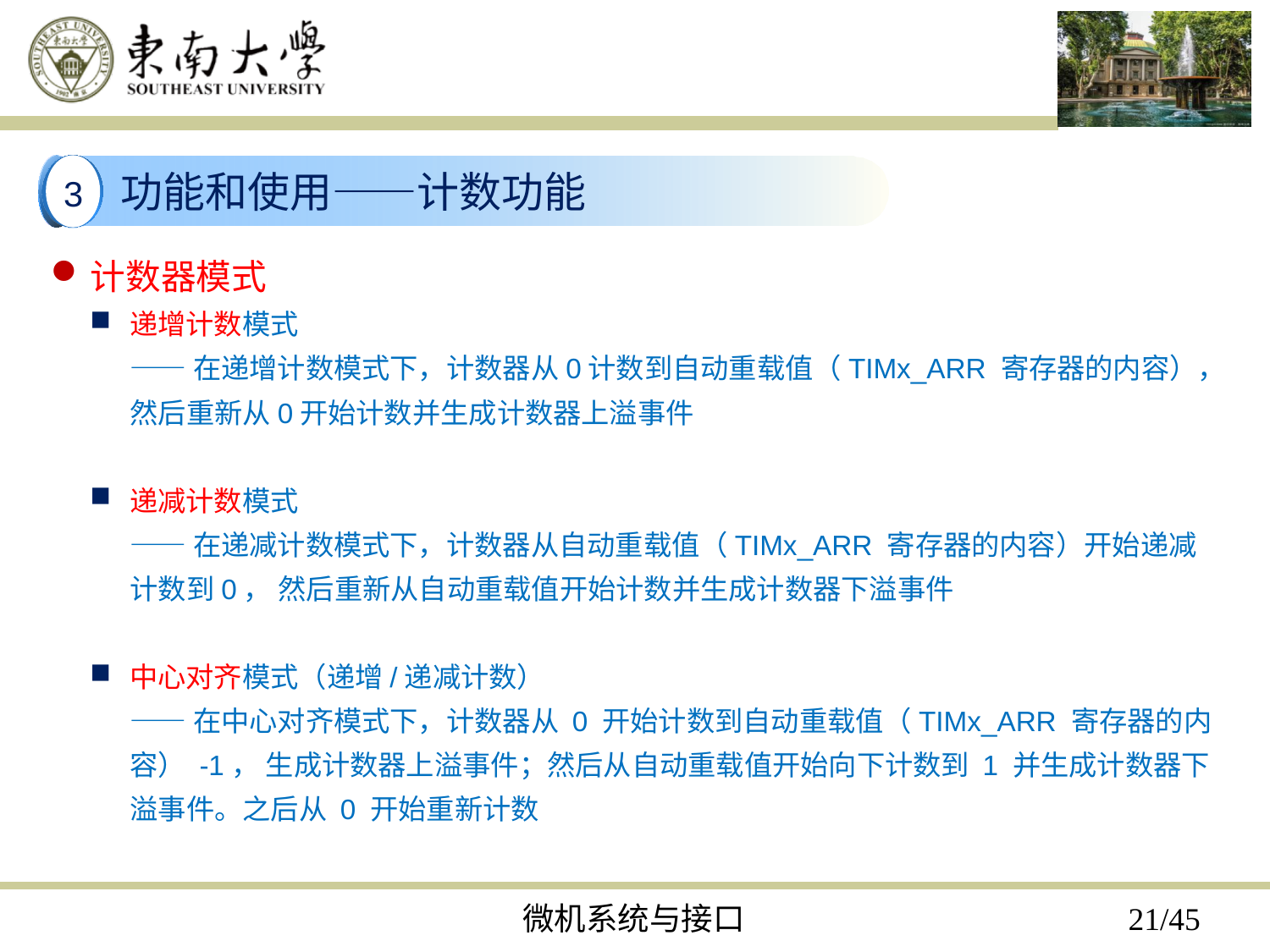

功能和使用——计数功能
3
计数器模式
递增计数模式
——在递增计数模式下，计数器从0计数到自动重载值（TIMx_ARR 寄存器的内容），然后重新从0开始计数并生成计数器上溢事件

递减计数模式
——在递减计数模式下，计数器从自动重载值（TIMx_ARR 寄存器的内容）开始递减计数到0， 然后重新从自动重载值开始计数并生成计数器下溢事件

中心对齐模式（递增/递减计数）
——在中心对齐模式下，计数器从 0 开始计数到自动重载值（TIMx_ARR 寄存器的内容） -1， 生成计数器上溢事件；然后从自动重载值开始向下计数到 1 并生成计数器下溢事件。之后从 0 开始重新计数